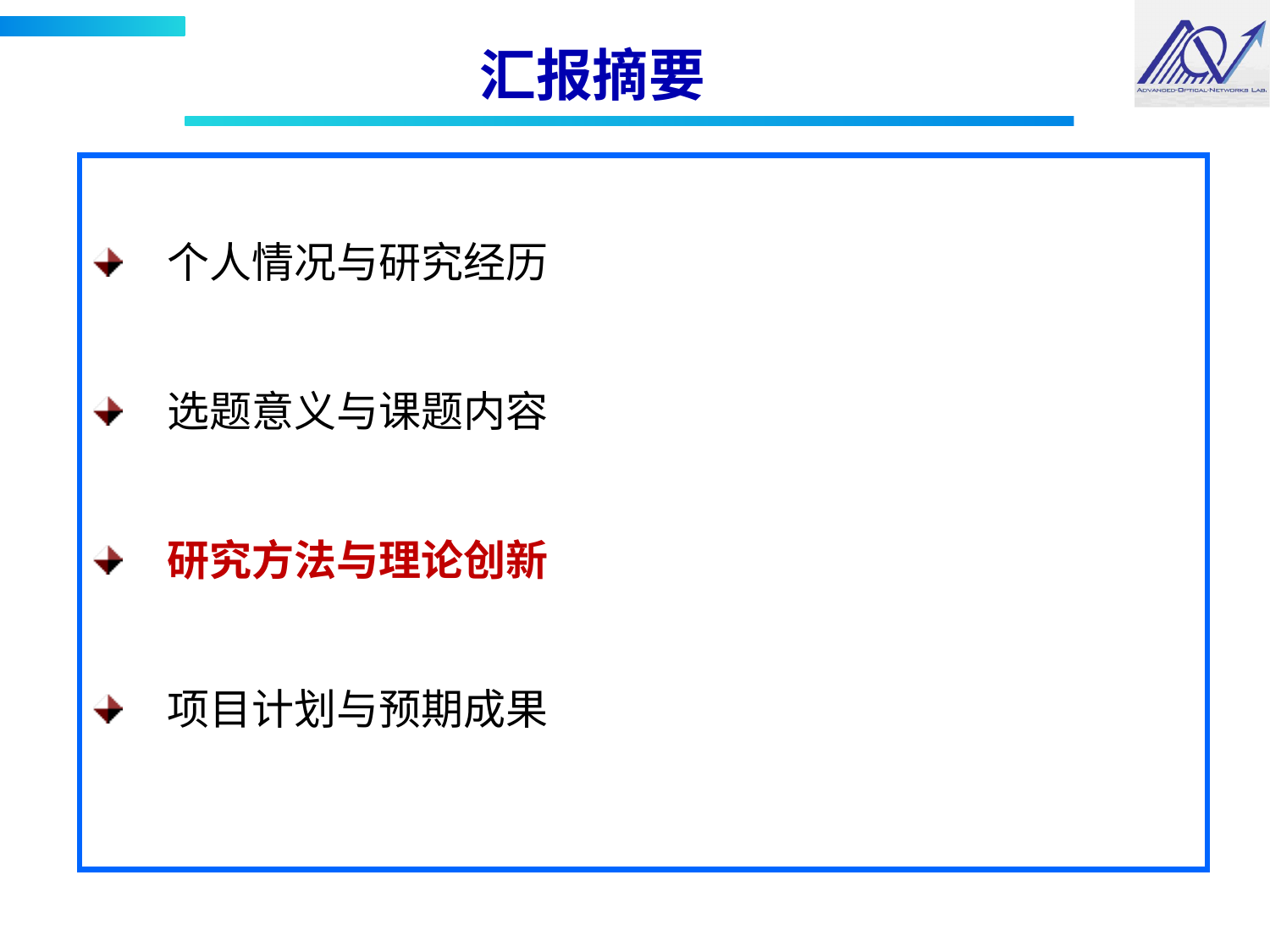

# 汇报摘要

个人情况与研究经历

选题意义与课题内容

研究方法与理论创新

项目计划与预期成果